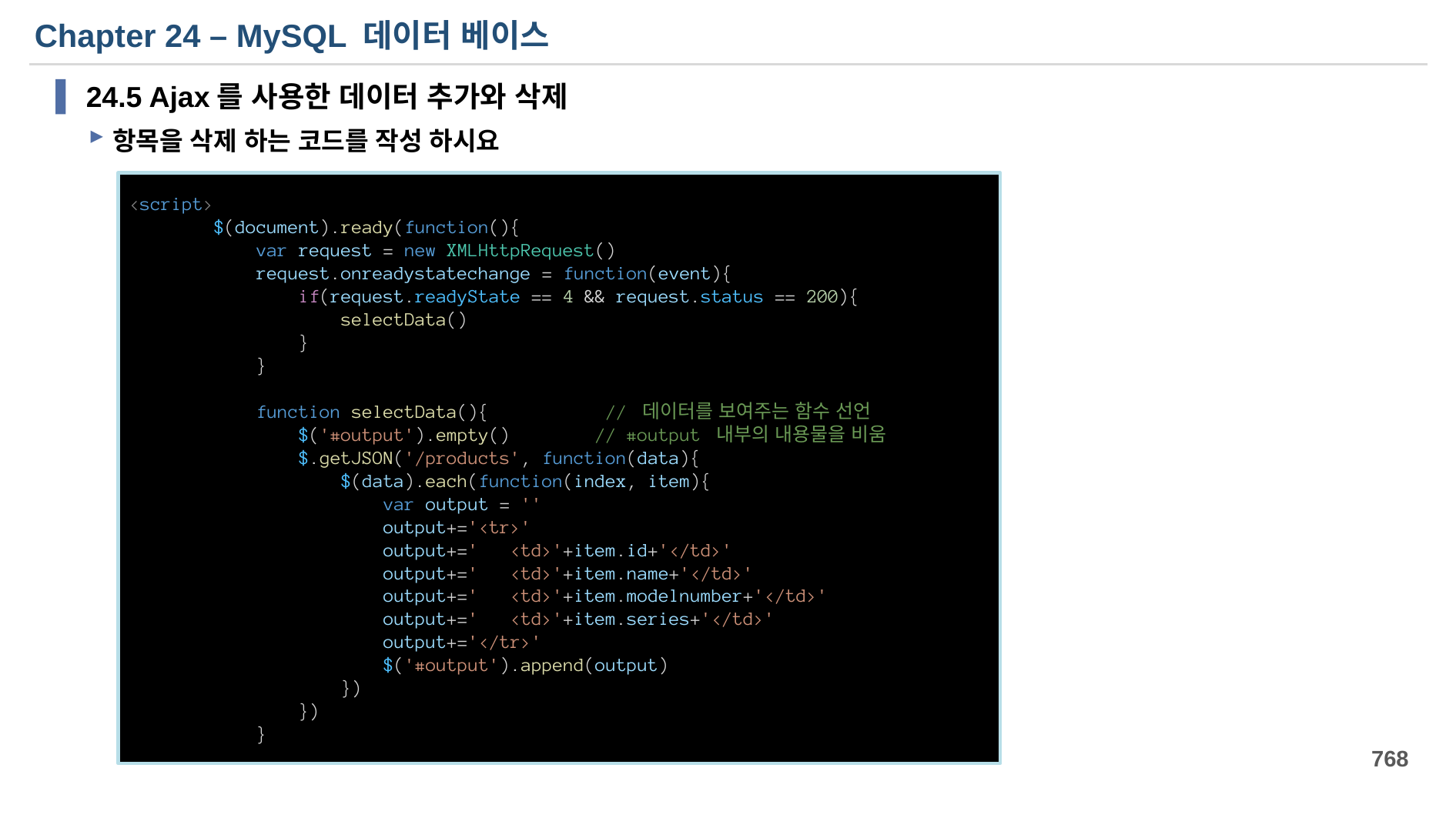

# Chapter 24 – MySQL 데이터 베이스
24.5 Ajax를 사용한 데이터 추가와 삭제
항목을 삭제 하는 코드를 작성 하시요

<script>
        $(document).ready(function(){
            var request = new XMLHttpRequest()
            request.onreadystatechange = function(event){
                if(request.readyState == 4 && request.status == 200){
                    selectData()
                }
            }

            function selectData(){           // 데이터를 보여주는 함수 선언
                $('#output').empty()        // #output 내부의 내용물을 비움
                $.getJSON('/products', function(data){
                    $(data).each(function(index, item){
                        var output = ''
                        output+='<tr>'
                        output+='   <td>'+item.id+'</td>'
                        output+='   <td>'+item.name+'</td>'
                        output+='   <td>'+item.modelnumber+'</td>'
                        output+='   <td>'+item.series+'</td>'
                        output+='</tr>'
                        $('#output').append(output)
                    })
                })
            }
768